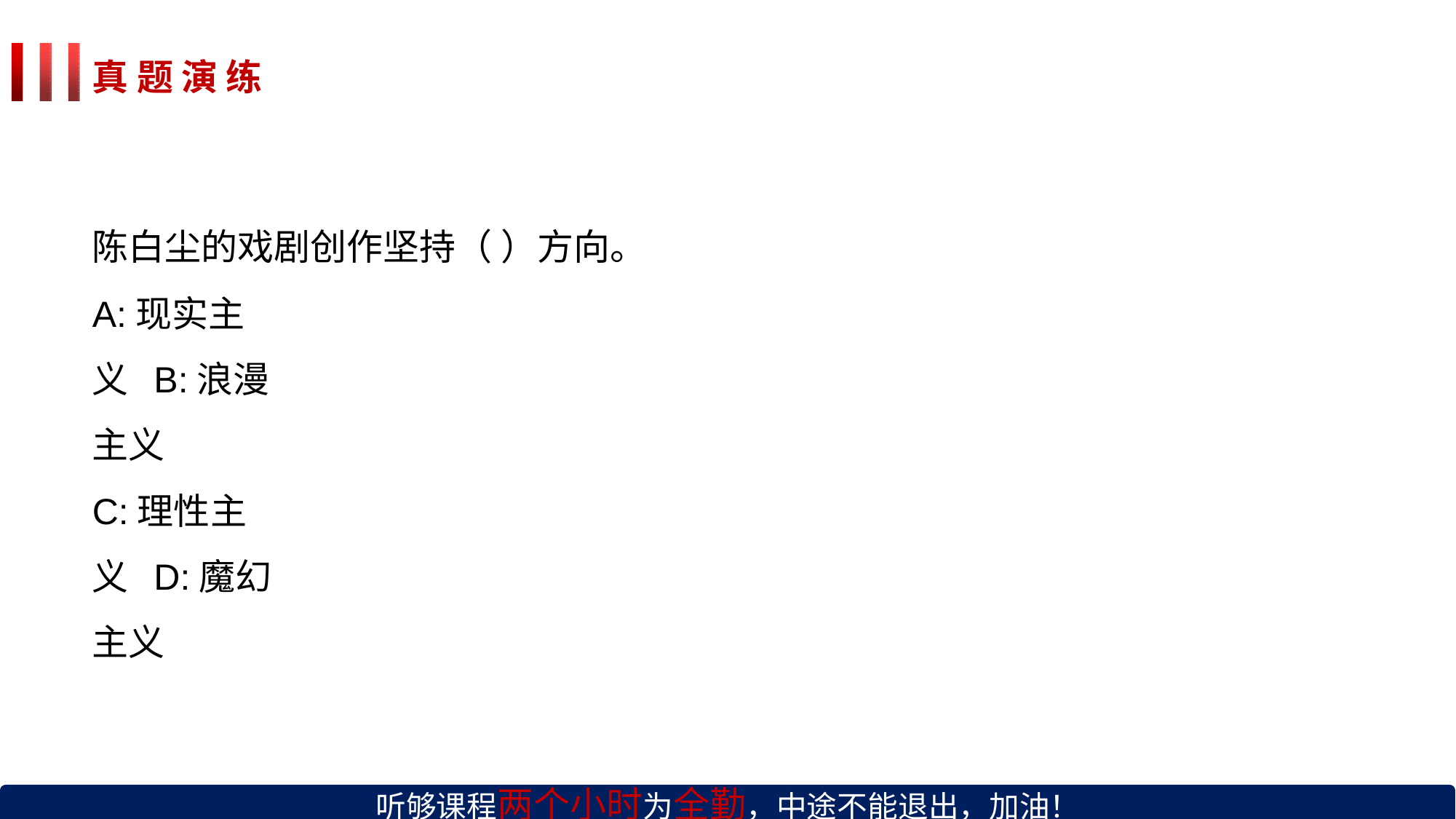

真 题 演 练

陈白尘的戏剧创作坚持（ ）方向。
A:现实主义  B:浪漫主义
C:理性主义  D:魔幻主义
67

听够课程两个小时为全勤，中途不能退出，加油！